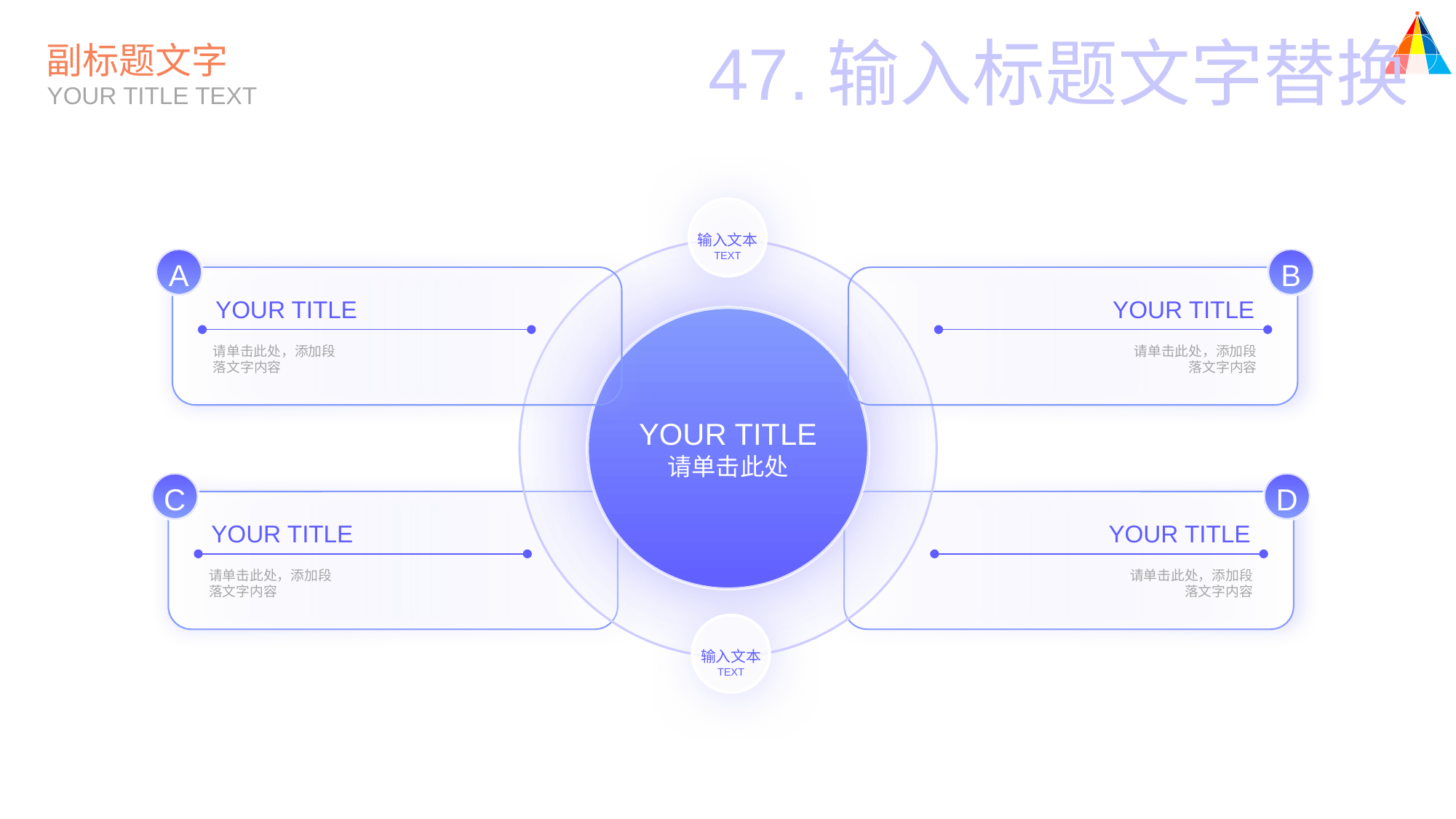

47.输入标题文字替换
副标题文字
YOUR TITLE TEXT

输入文本
TEXT

A

YOUR TITLE
请单击此处，添加段落文字内容

B

YOUR TITLE
请单击此处，添加段落文字内容

YOUR TITLE
请单击此处

C

YOUR TITLE
请单击此处，添加段落文字内容

D

YOUR TITLE
请单击此处，添加段落文字内容

输入文本
TEXT